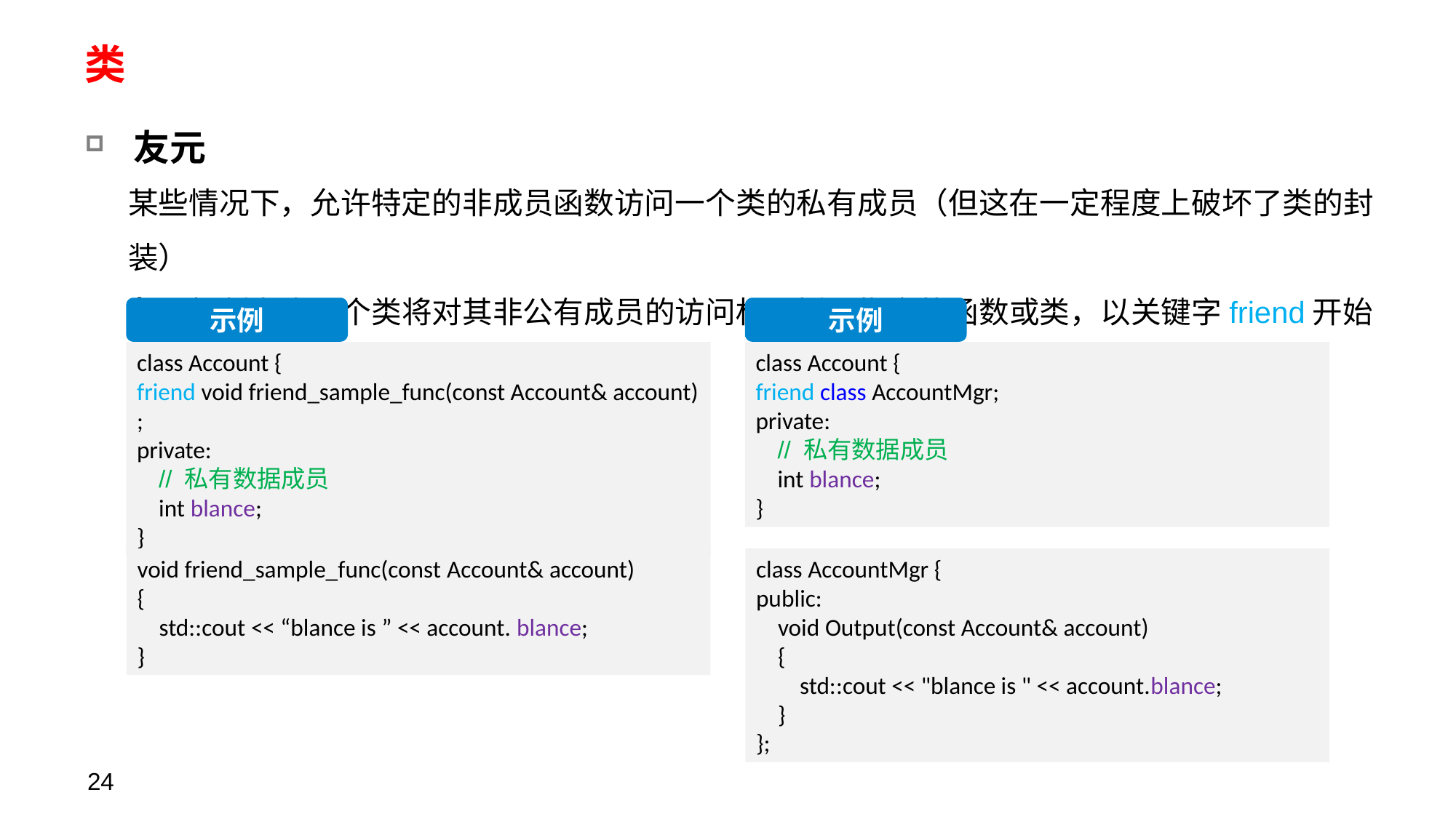

# 类
友元
某些情况下，允许特定的非成员函数访问一个类的私有成员（但这在一定程度上破坏了类的封装）
友元机制允许一个类将对其非公有成员的访问权限授予指定的函数或类，以关键字friend开始
示例
class Account {
friend void friend_sample_func(const Account& account);
private:
    // 私有数据成员
    int blance;
}
示例
class Account {
friend class AccountMgr;
private:
    // 私有数据成员
    int blance;
}
void friend_sample_func(const Account& account)
{
    std::cout << “blance is ” << account. blance;
}
class AccountMgr {
public:
    void Output(const Account& account)
    {
        std::cout << "blance is " << account.blance;
    }
};
24